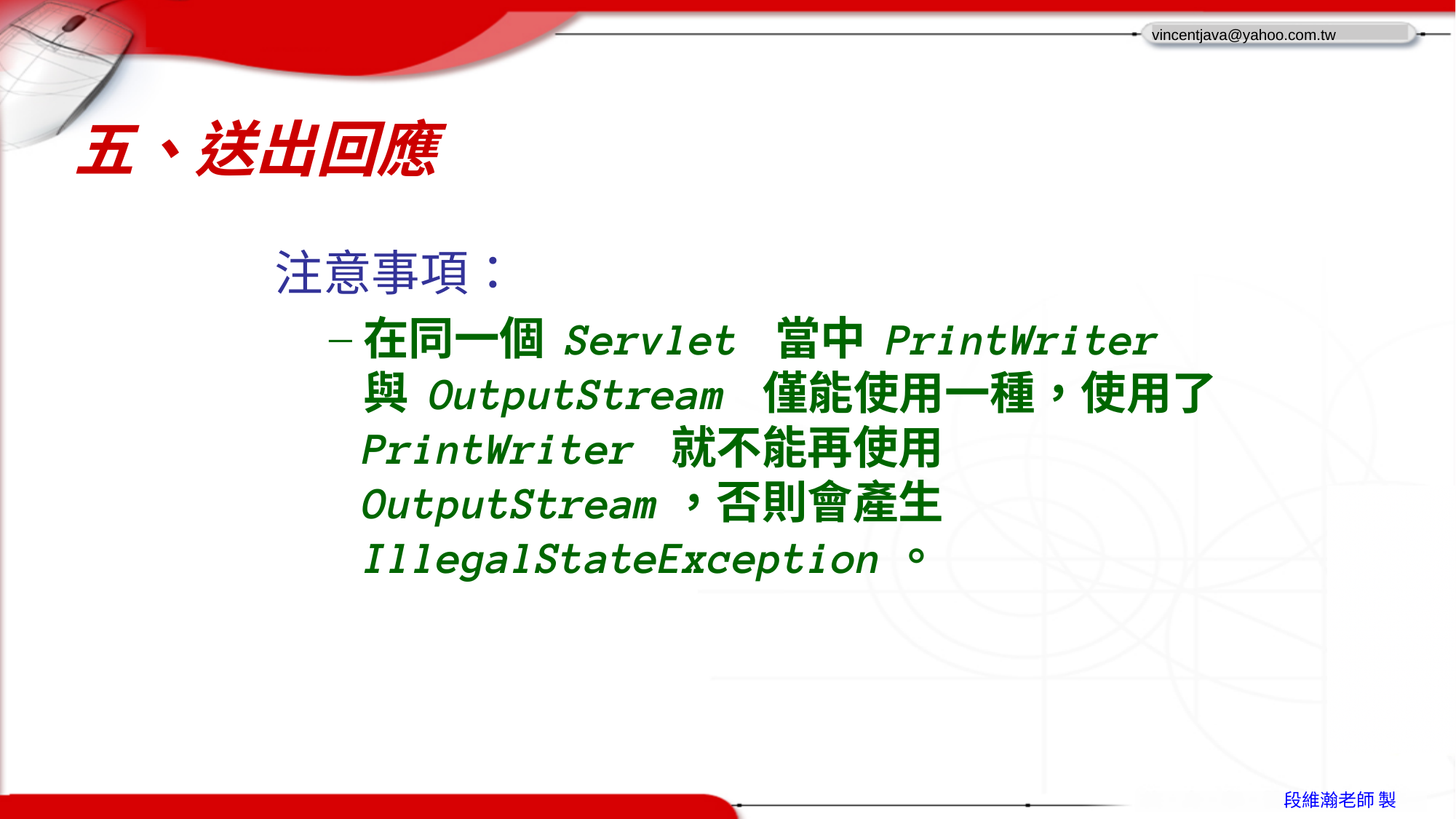

# 五、送出回應
注意事項：
在同一個 Servlet 當中 PrintWriter 與 OutputStream 僅能使用一種，使用了 PrintWriter 就不能再使用 OutputStream，否則會產生 IllegalStateException。